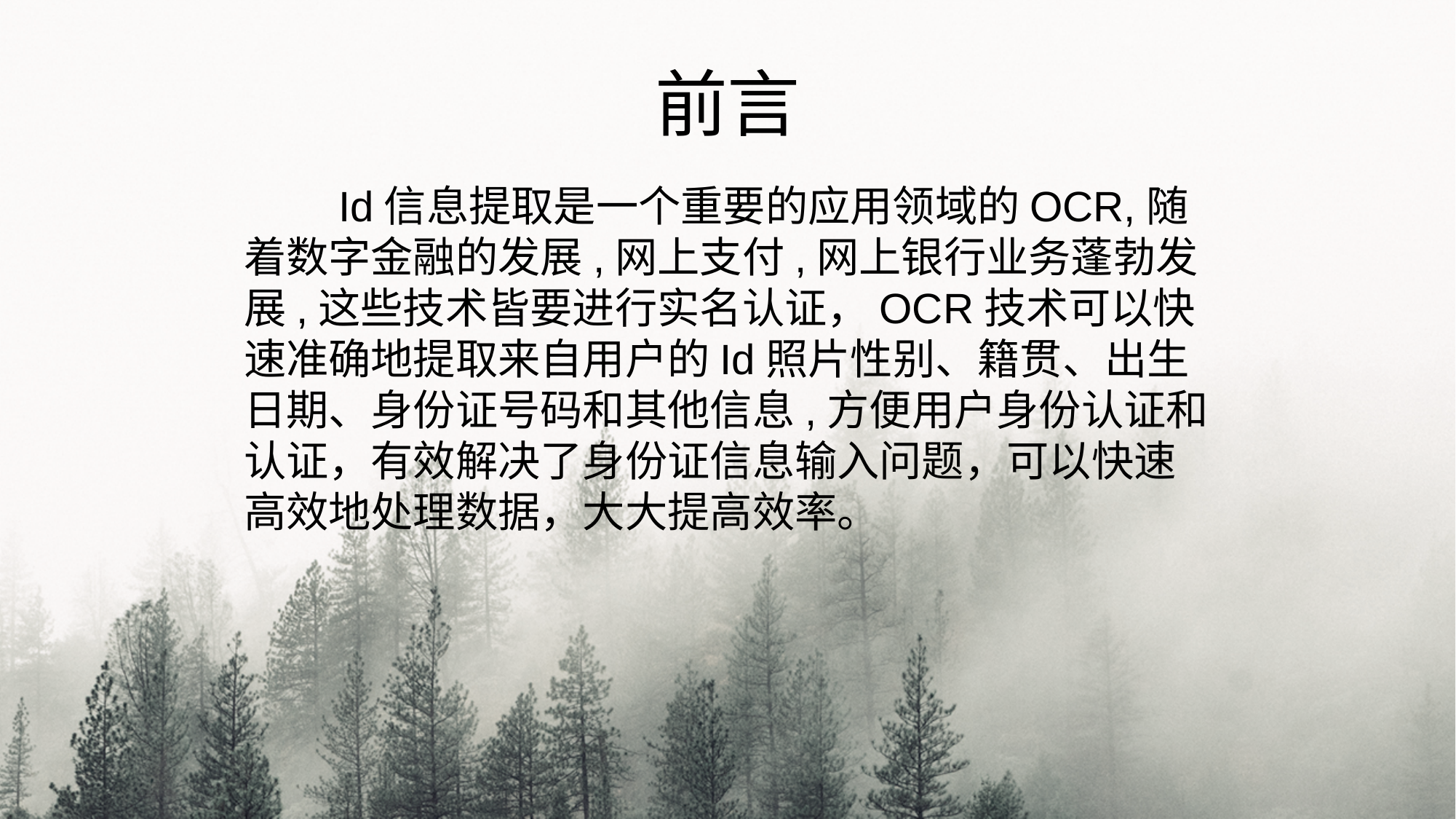

前言
        Id信息提取是一个重要的应用领域的OCR,随着数字金融的发展,网上支付,网上银行业务蓬勃发展,这些技术皆要进行实名认证，OCR技术可以快速准确地提取来自用户的Id照片性别、籍贯、出生日期、身份证号码和其他信息,方便用户身份认证和认证，有效解决了身份证信息输入问题，可以快速高效地处理数据，大大提高效率。